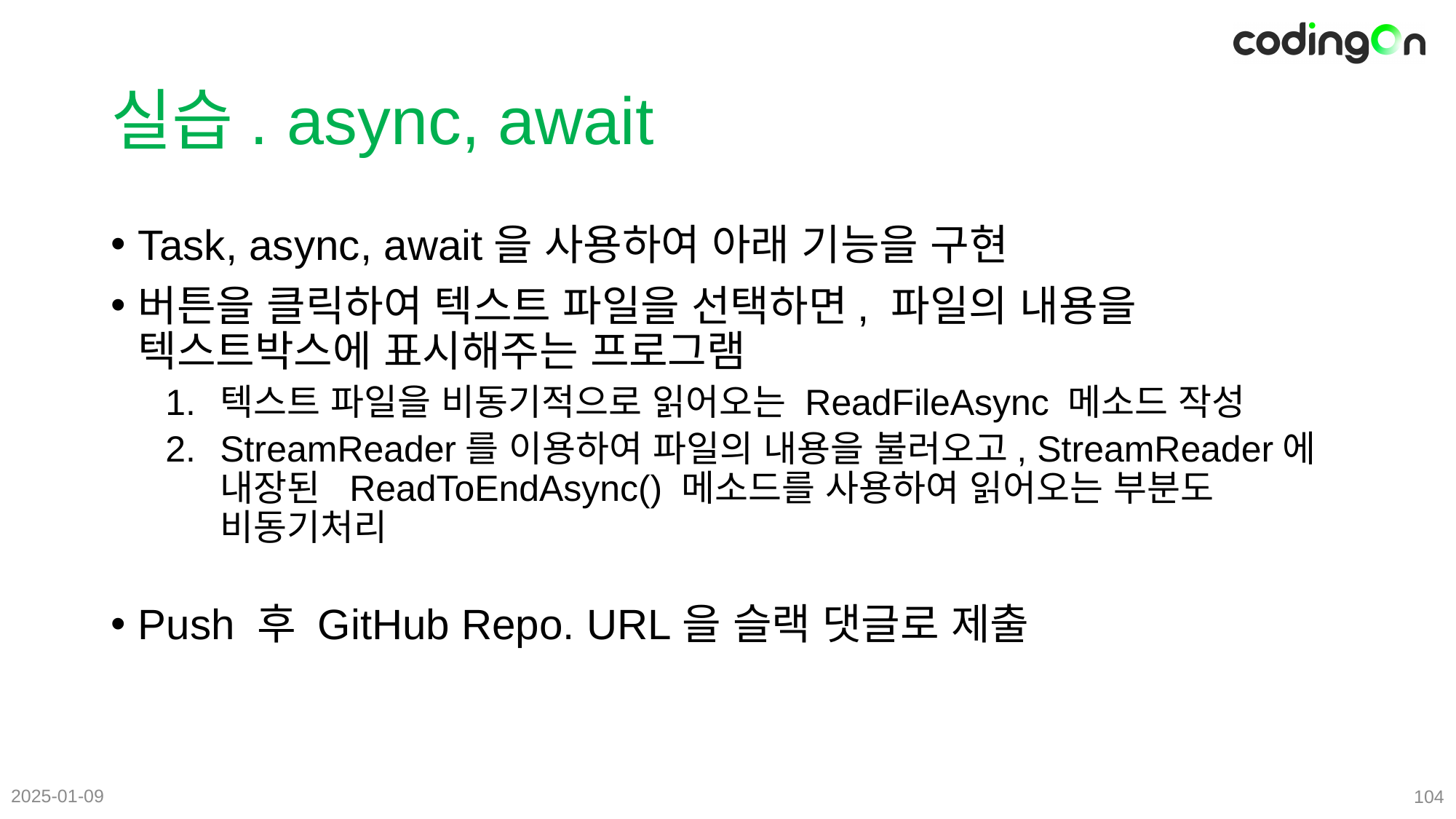

# 실습. async, await
Task, async, await을 사용하여 아래 기능을 구현
버튼을 클릭하여 텍스트 파일을 선택하면, 파일의 내용을 텍스트박스에 표시해주는 프로그램
텍스트 파일을 비동기적으로 읽어오는 ReadFileAsync 메소드 작성
StreamReader를 이용하여 파일의 내용을 불러오고, StreamReader에 내장된  ReadToEndAsync() 메소드를 사용하여 읽어오는 부분도 비동기처리
Push 후 GitHub Repo. URL을 슬랙 댓글로 제출
2025-01-09
104